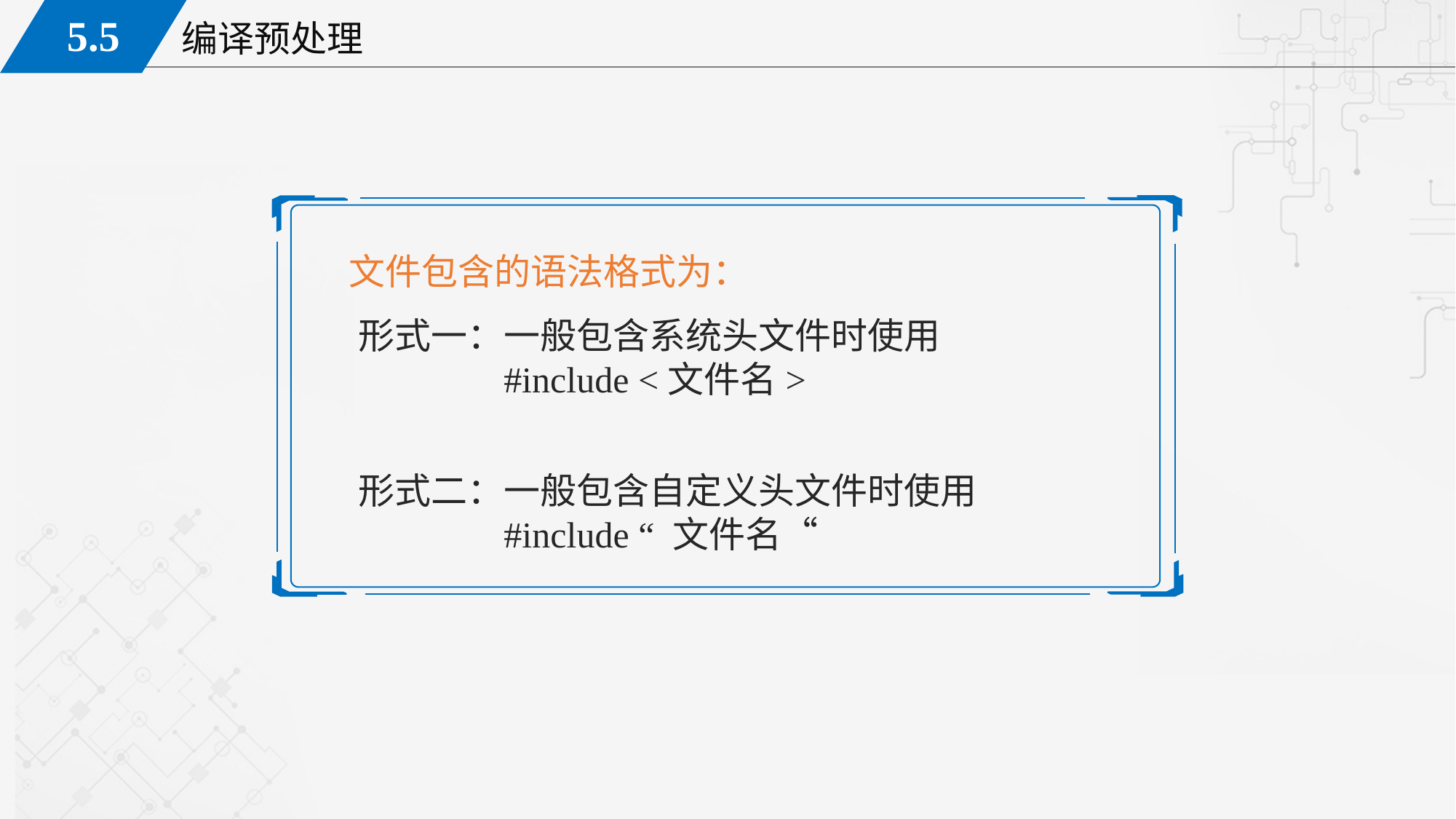

文件包含的语法格式为：
形式一：一般包含系统头文件时使用
	    #include <文件名>
形式二：一般包含自定义头文件时使用
	    #include “ 文件名“